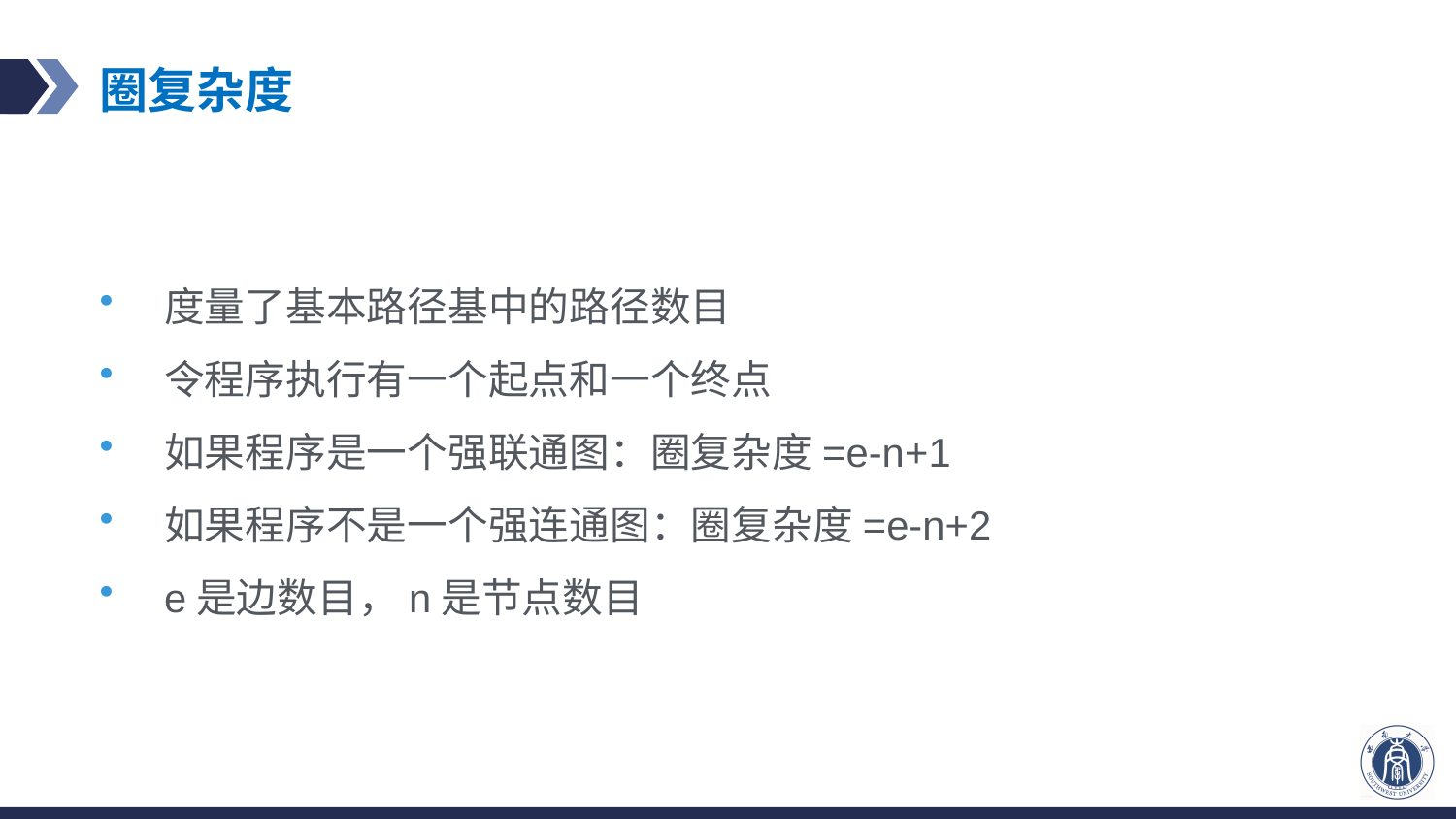

# 圈复杂度
度量了基本路径基中的路径数目
令程序执行有一个起点和一个终点
如果程序是一个强联通图：圈复杂度=e-n+1
如果程序不是一个强连通图：圈复杂度=e-n+2
e是边数目，n是节点数目